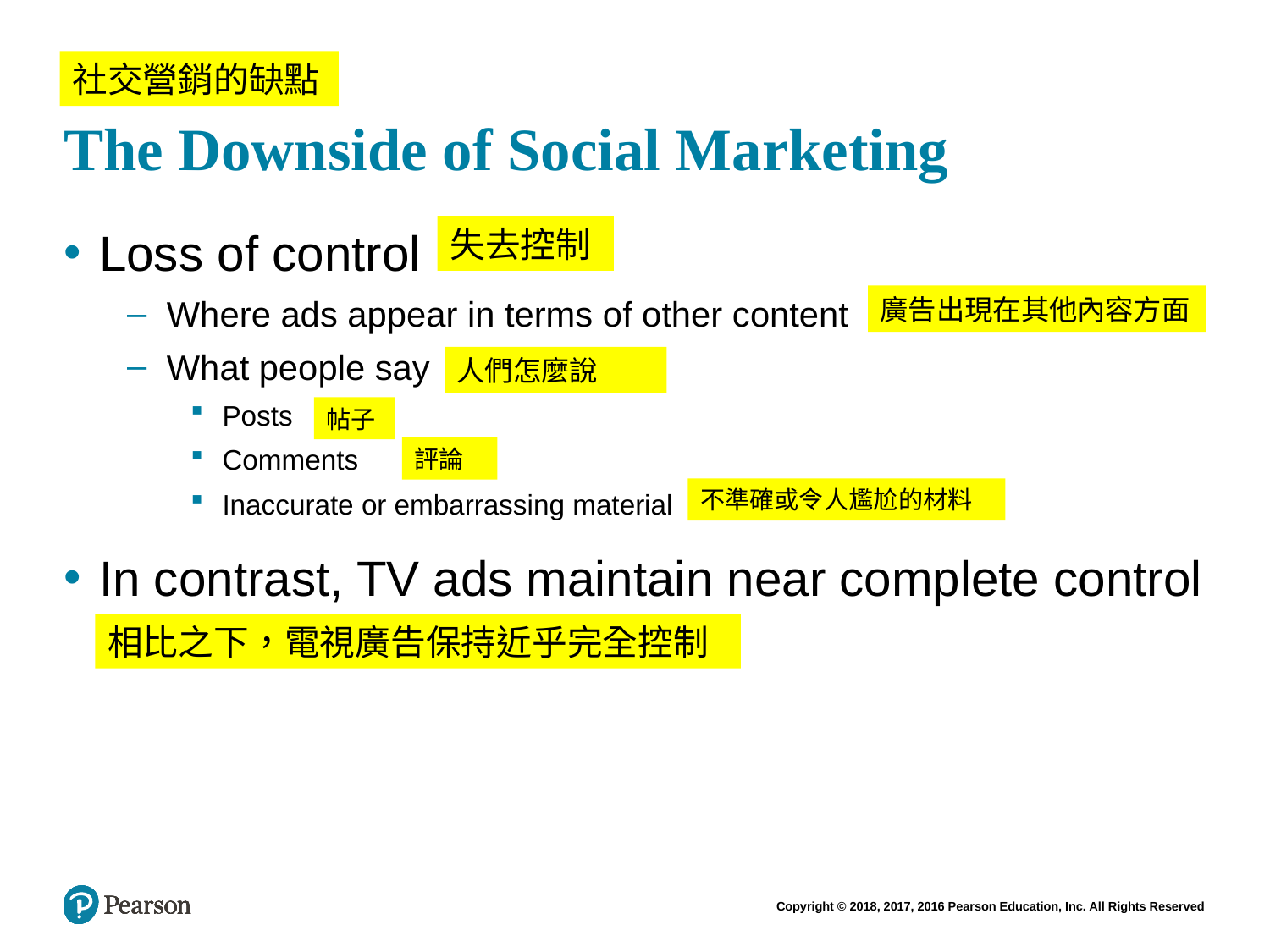

# The Downside of Social Marketing
社交營銷的缺點
失去控制
Loss of control
Where ads appear in terms of other content
What people say
Posts
Comments
Inaccurate or embarrassing material
In contrast, TV ads maintain near complete control
廣告出現在其他內容方面
人們怎麼說
帖子
評論
不準確或令人尷尬的材料
相比之下，電視廣告保持近乎完全控制